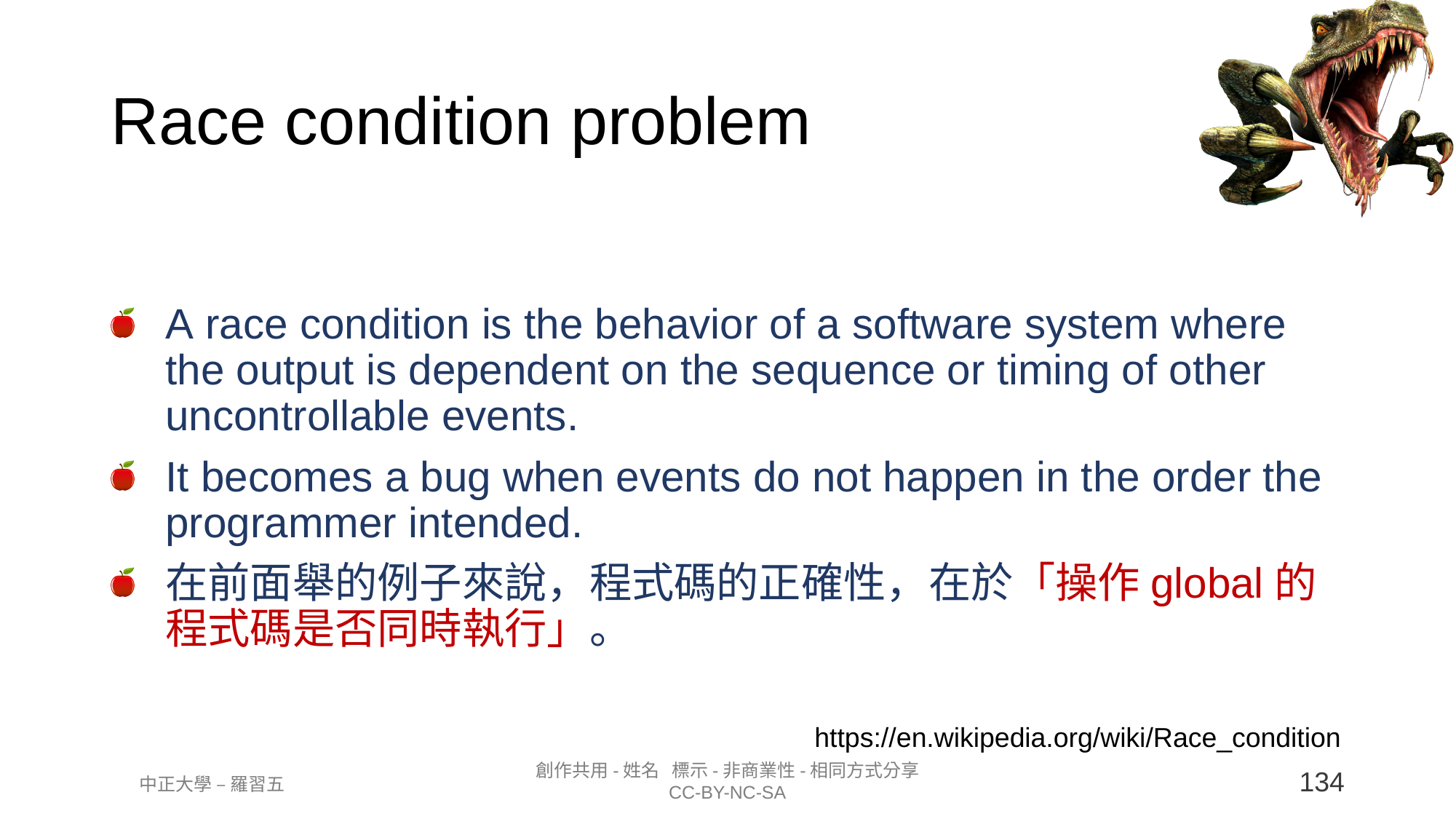

# Race condition problem
A race condition is the behavior of a software system where the output is dependent on the sequence or timing of other uncontrollable events.
It becomes a bug when events do not happen in the order the programmer intended.
在前面舉的例子來說，程式碼的正確性，在於「操作global的程式碼是否同時執行」。
https://en.wikipedia.org/wiki/Race_condition